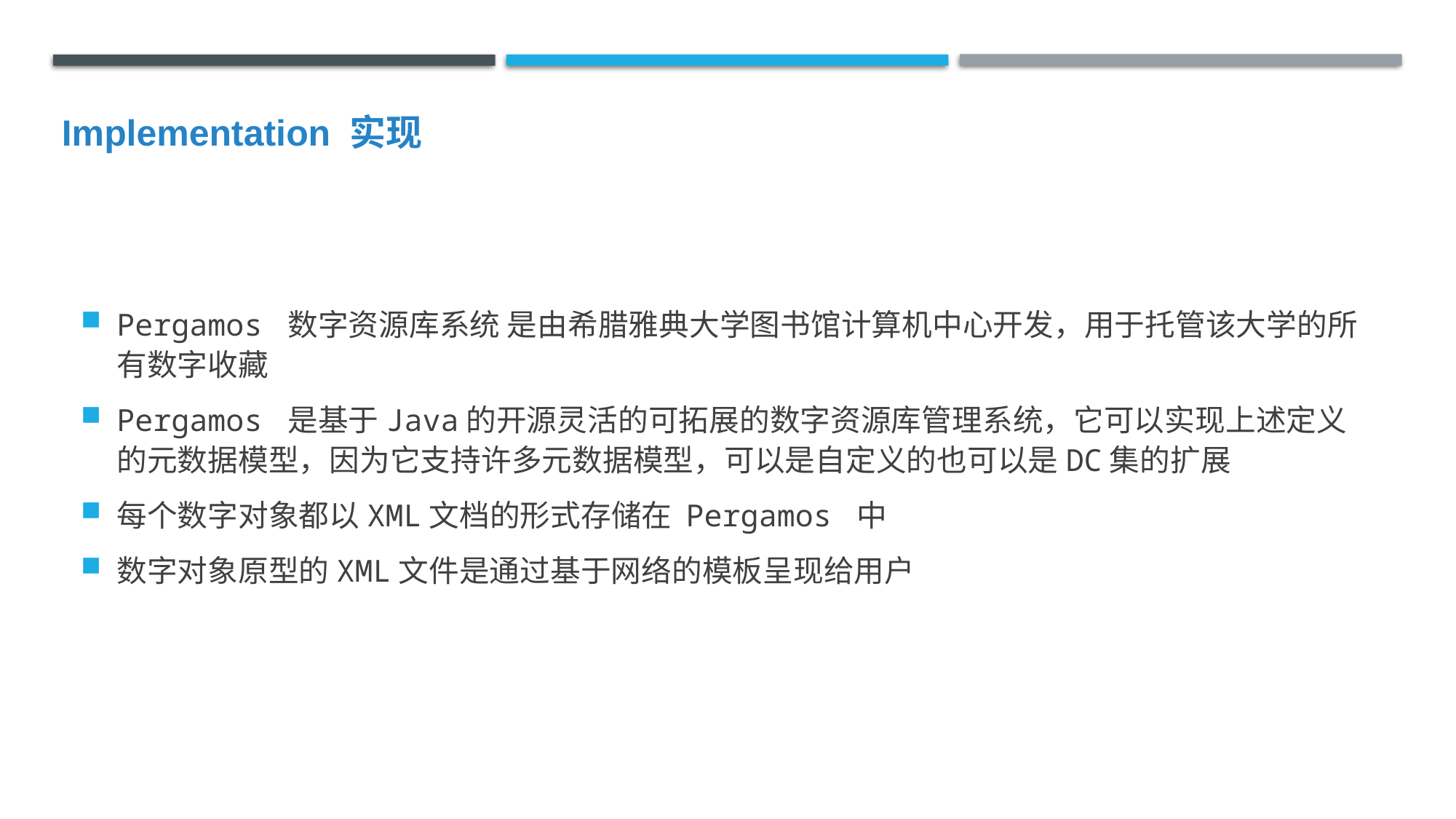

Implementation 实现
Pergamos 数字资源库系统 是由希腊雅典大学图书馆计算机中心开发，用于托管该大学的所有数字收藏
Pergamos 是基于Java的开源灵活的可拓展的数字资源库管理系统，它可以实现上述定义的元数据模型，因为它支持许多元数据模型，可以是自定义的也可以是DC集的扩展
每个数字对象都以XML文档的形式存储在 Pergamos 中
数字对象原型的XML文件是通过基于网络的模板呈现给用户